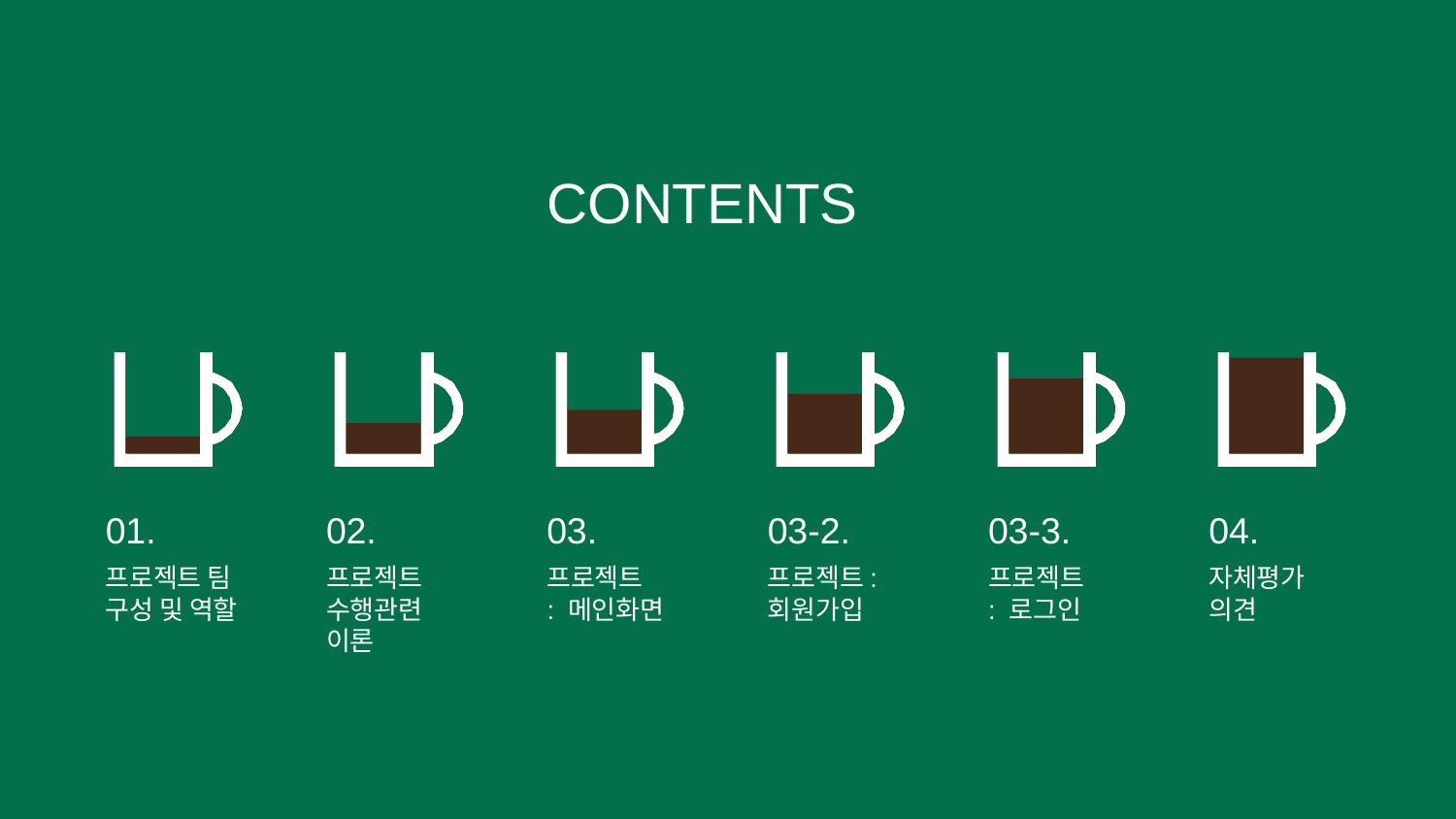

01.
02.
03.
03-2.
03-3.
04.
프로젝트 팀 구성 및 역할
프로젝트 수행관련 이론
프로젝트
: 메인화면
프로젝트: 회원가입
프로젝트
: 로그인
자체평가 의견